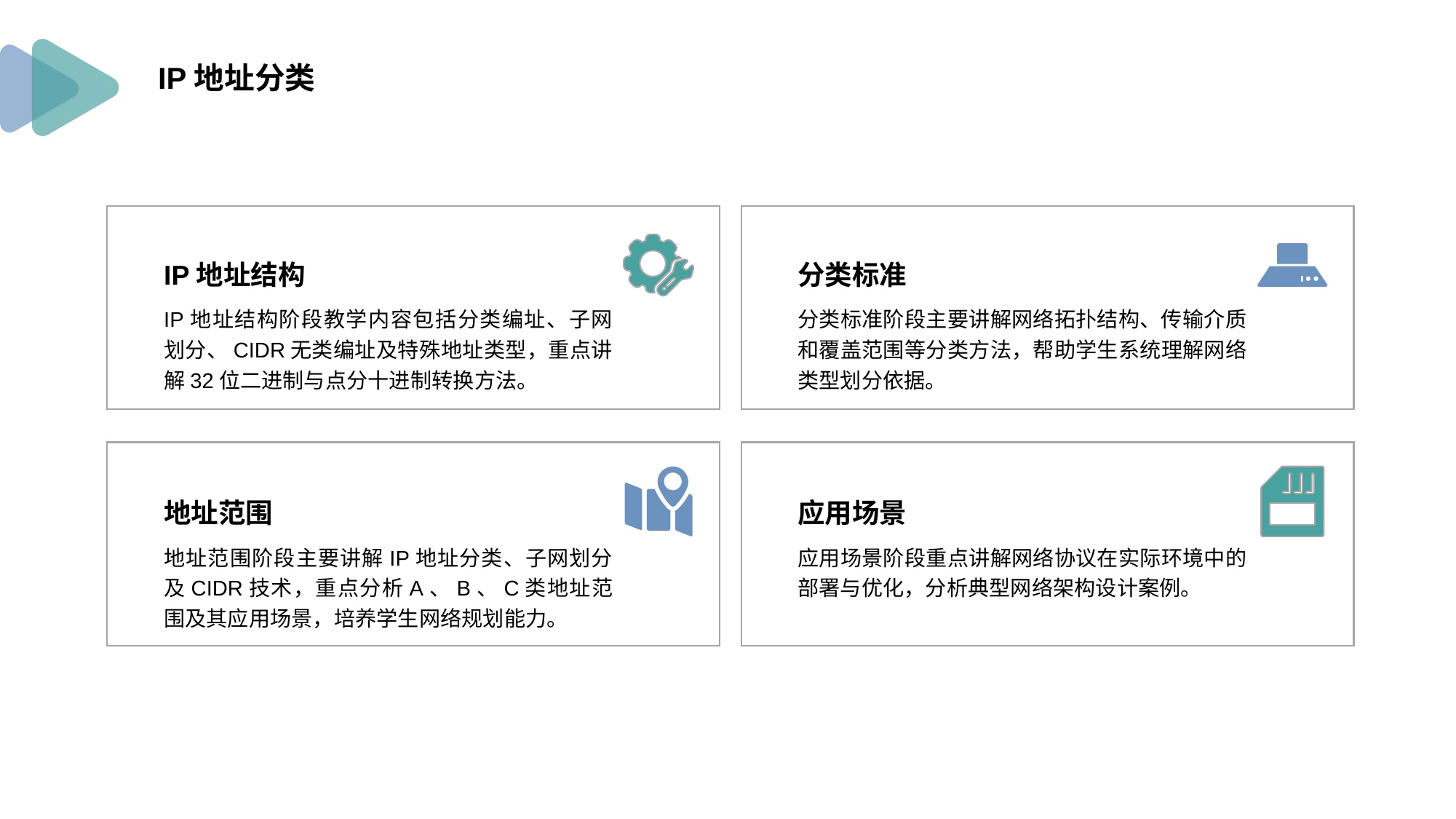

IP地址分类

IP地址结构
IP地址结构阶段教学内容包括分类编址、子网划分、CIDR无类编址及特殊地址类型，重点讲解32位二进制与点分十进制转换方法。

分类标准
分类标准阶段主要讲解网络拓扑结构、传输介质和覆盖范围等分类方法，帮助学生系统理解网络类型划分依据。

地址范围
地址范围阶段主要讲解IP地址分类、子网划分及CIDR技术，重点分析A、B、C类地址范围及其应用场景，培养学生网络规划能力。

应用场景
应用场景阶段重点讲解网络协议在实际环境中的部署与优化，分析典型网络架构设计案例。